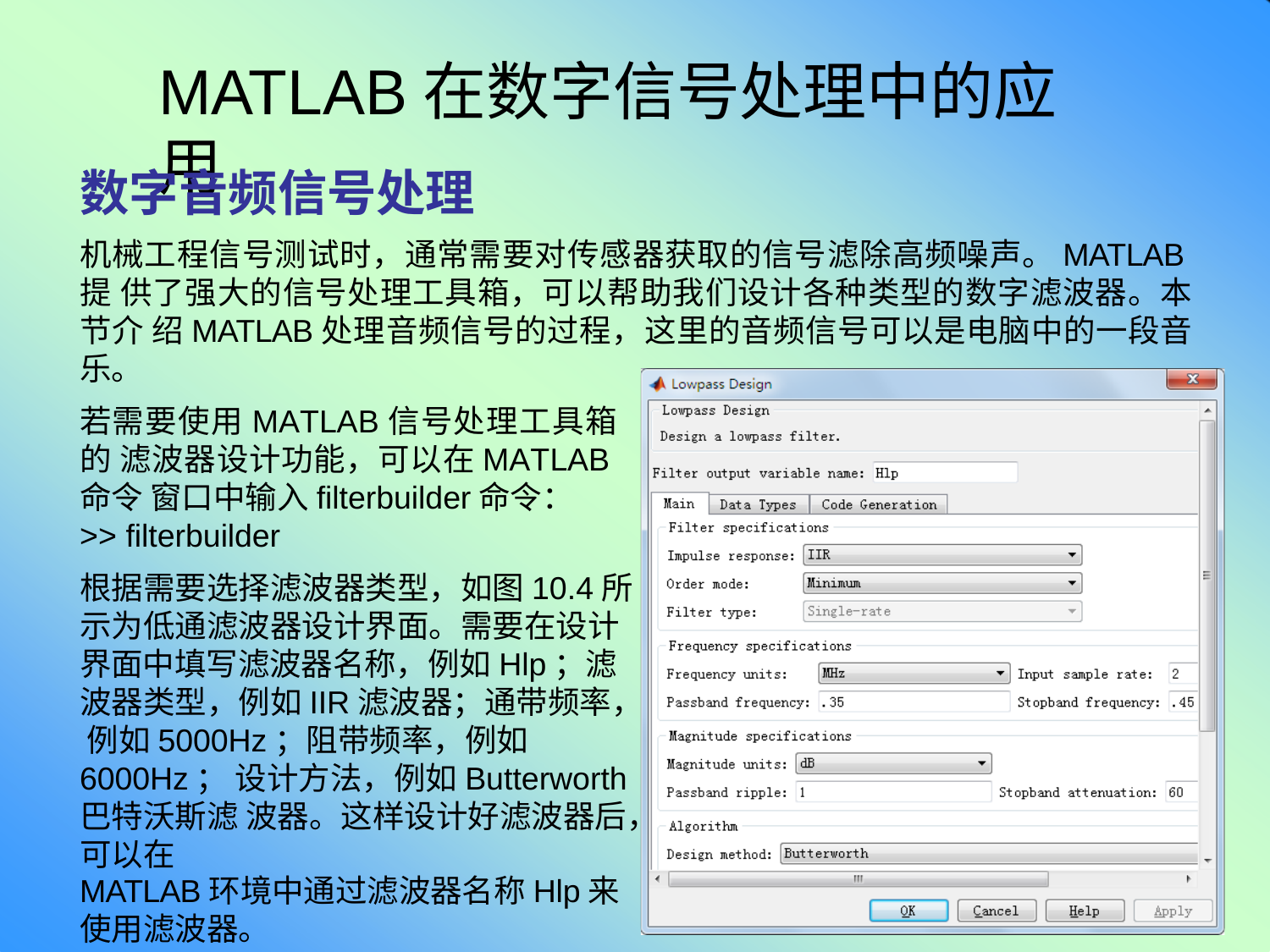

# MATLAB在数字信号处理中的应用
数字音频信号处理
机械工程信号测试时，通常需要对传感器获取的信号滤除高频噪声。MATLAB提 供了强大的信号处理工具箱，可以帮助我们设计各种类型的数字滤波器。本节介 绍MATLAB处理音频信号的过程，这里的音频信号可以是电脑中的一段音乐。
若需要使用MATLAB信号处理工具箱的 滤波器设计功能，可以在MATLAB命令 窗口中输入filterbuilder命令：
>> filterbuilder
根据需要选择滤波器类型，如图10.4所 示为低通滤波器设计界面。需要在设计 界面中填写滤波器名称，例如Hlp；滤 波器类型，例如IIR滤波器；通带频率，  例如5000Hz；阻带频率，例如6000Hz； 设计方法，例如Butterworth巴特沃斯滤 波器。这样设计好滤波器后，可以在
MATLAB环境中通过滤波器名称Hlp来
使用滤波器。